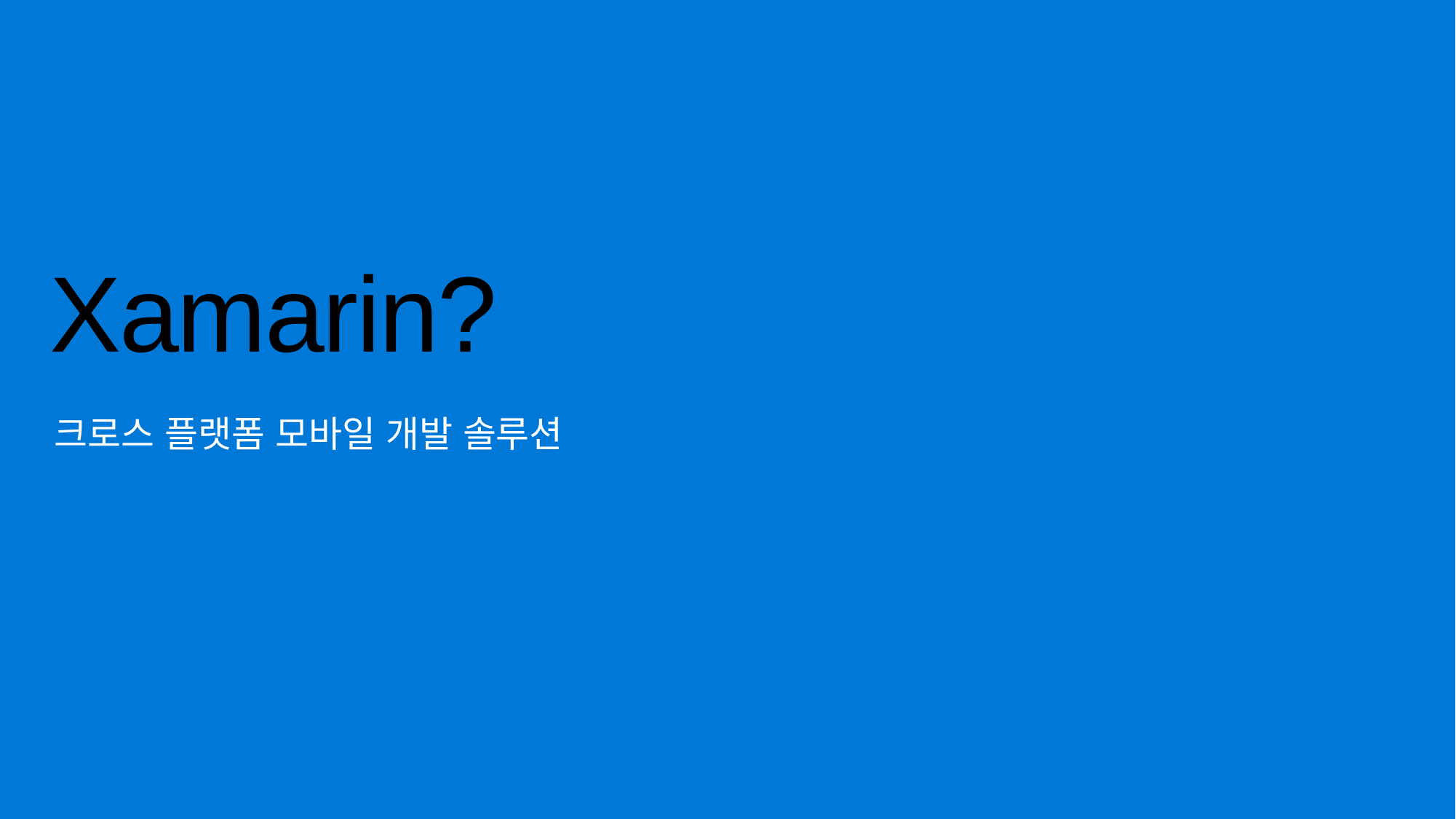

# Xamarin?
크로스 플랫폼 모바일 개발 솔루션